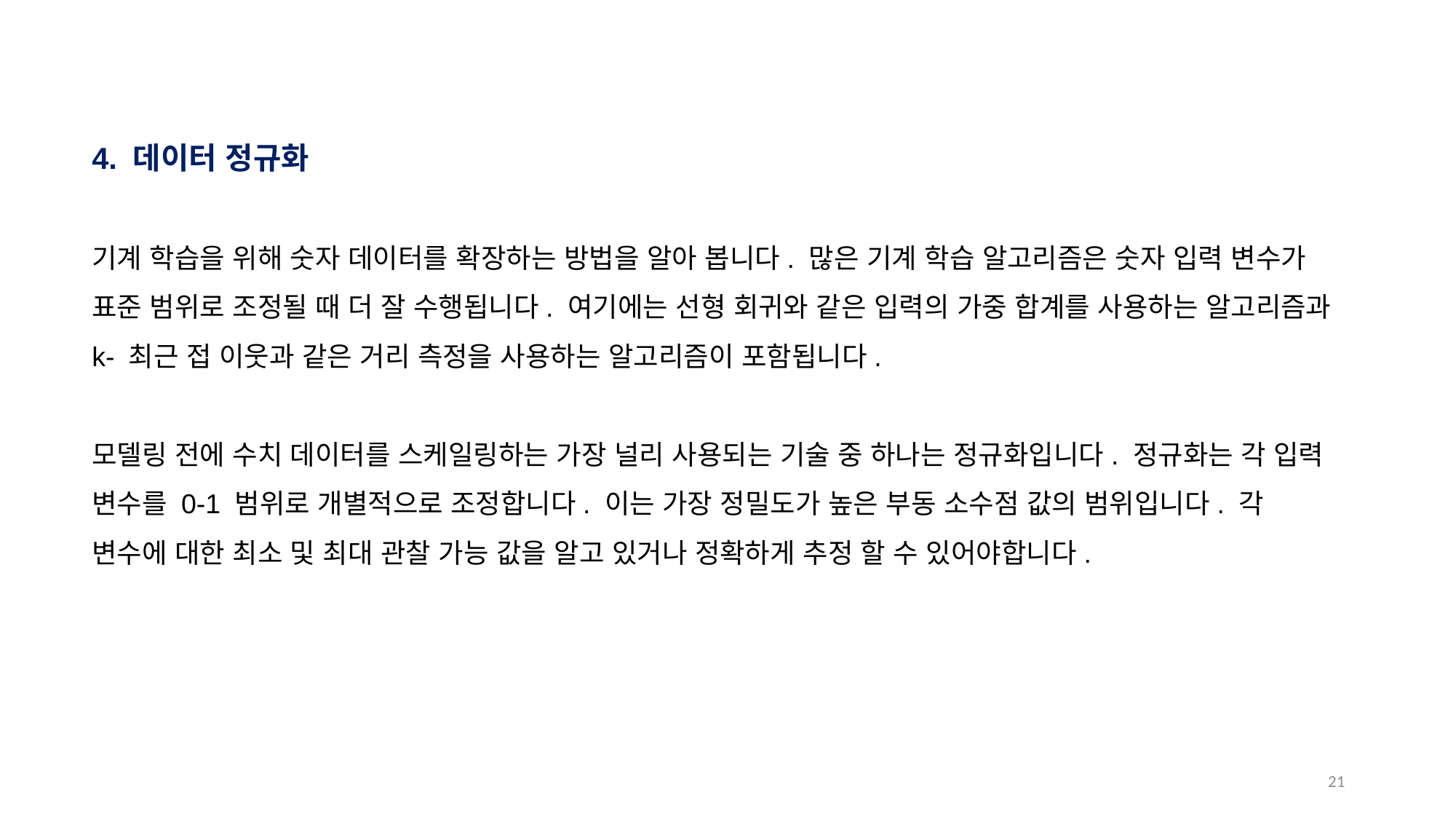

4. 데이터 정규화
기계 학습을 위해 숫자 데이터를 확장하는 방법을 알아 봅니다. 많은 기계 학습 알고리즘은 숫자 입력 변수가 표준 범위로 조정될 때 더 잘 수행됩니다. 여기에는 선형 회귀와 같은 입력의 가중 합계를 사용하는 알고리즘과 k- 최근 접 이웃과 같은 거리 측정을 사용하는 알고리즘이 포함됩니다.

모델링 전에 수치 데이터를 스케일링하는 가장 널리 사용되는 기술 중 하나는 정규화입니다. 정규화는 각 입력 변수를 0-1 범위로 개별적으로 조정합니다. 이는 가장 정밀도가 높은 부동 소수점 값의 범위입니다. 각 변수에 대한 최소 및 최대 관찰 가능 값을 알고 있거나 정확하게 추정 할 수 있어야합니다.
21